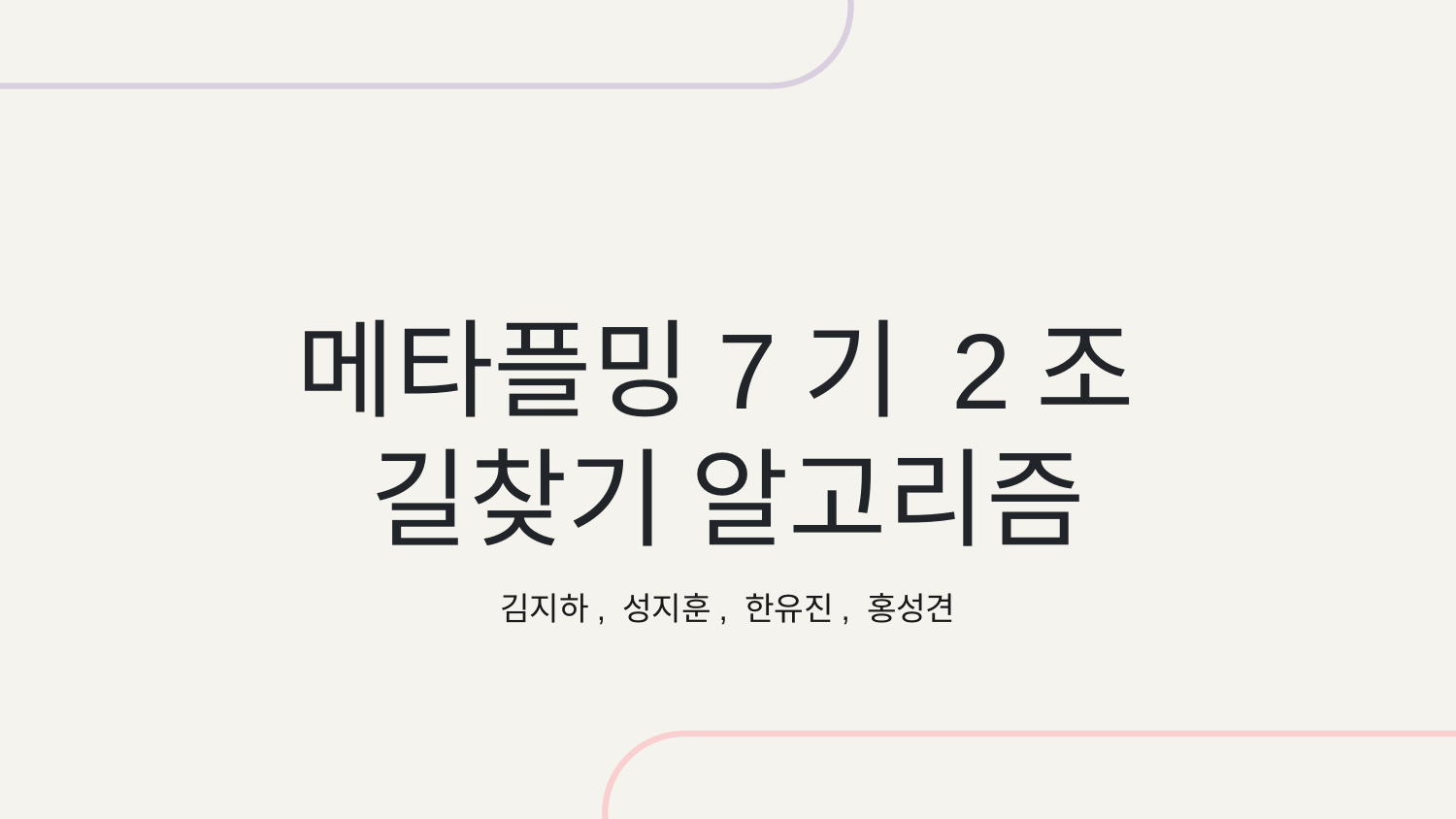

# 메타플밍7기 2조
길찾기 알고리즘
김지하, 성지훈, 한유진, 홍성견